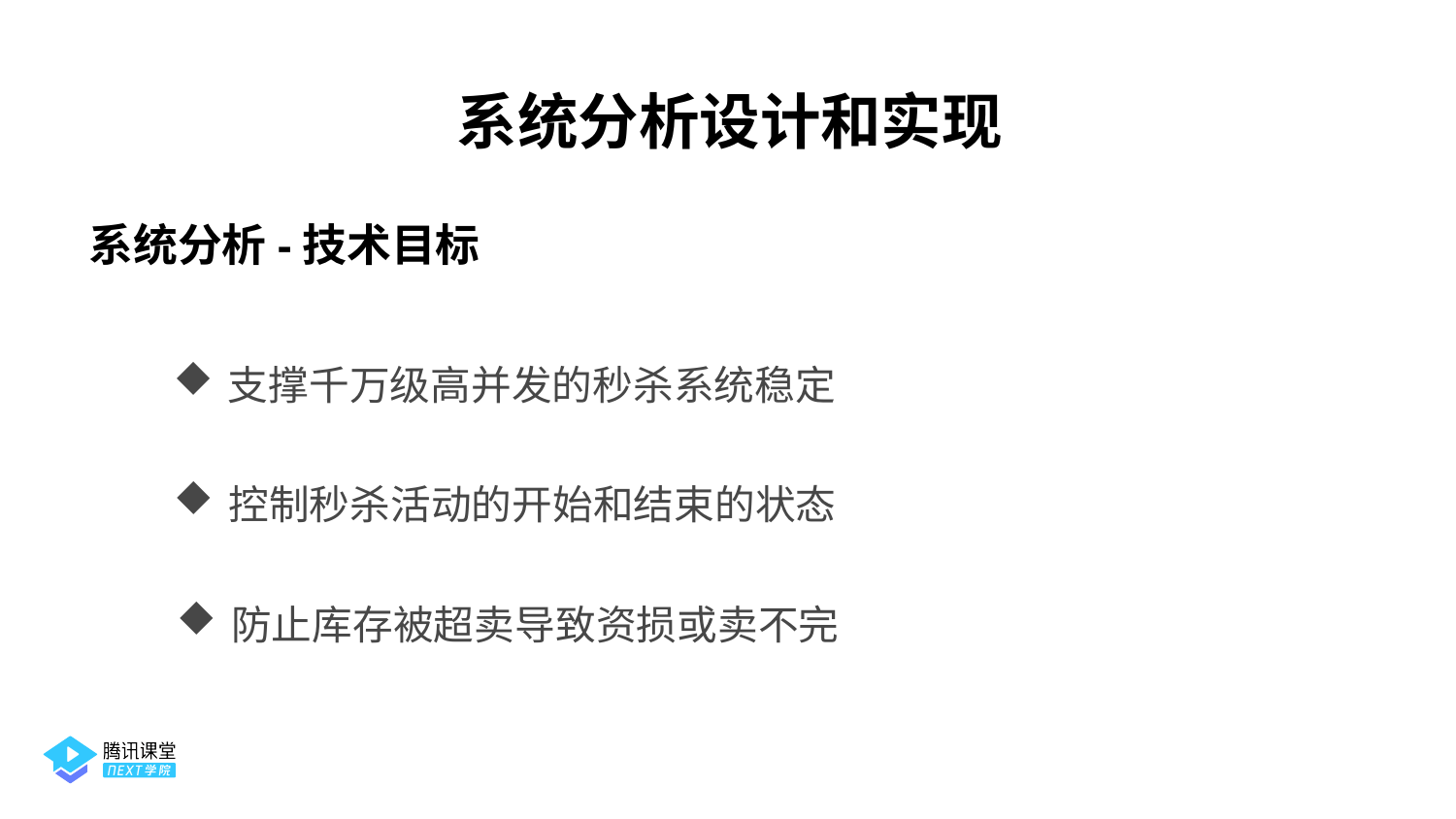

系统分析设计和实现
系统分析-技术目标
支撑千万级高并发的秒杀系统稳定
控制秒杀活动的开始和结束的状态
防止库存被超卖导致资损或卖不完